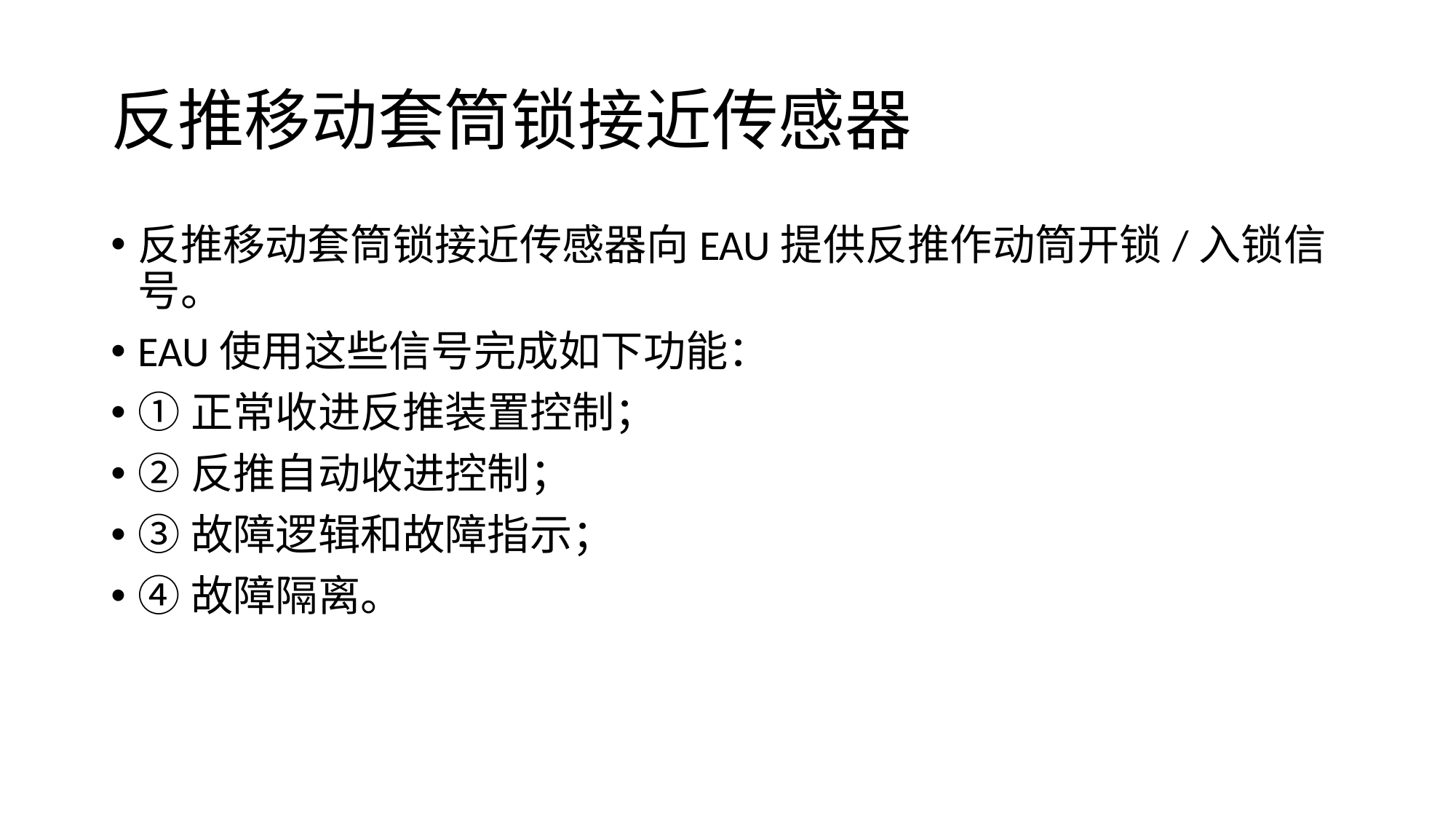

# 反推移动套筒锁接近传感器
反推移动套筒锁接近传感器向EAU提供反推作动筒开锁/入锁信号。
EAU使用这些信号完成如下功能：
①正常收进反推装置控制；
②反推自动收进控制；
③故障逻辑和故障指示；
④故障隔离。